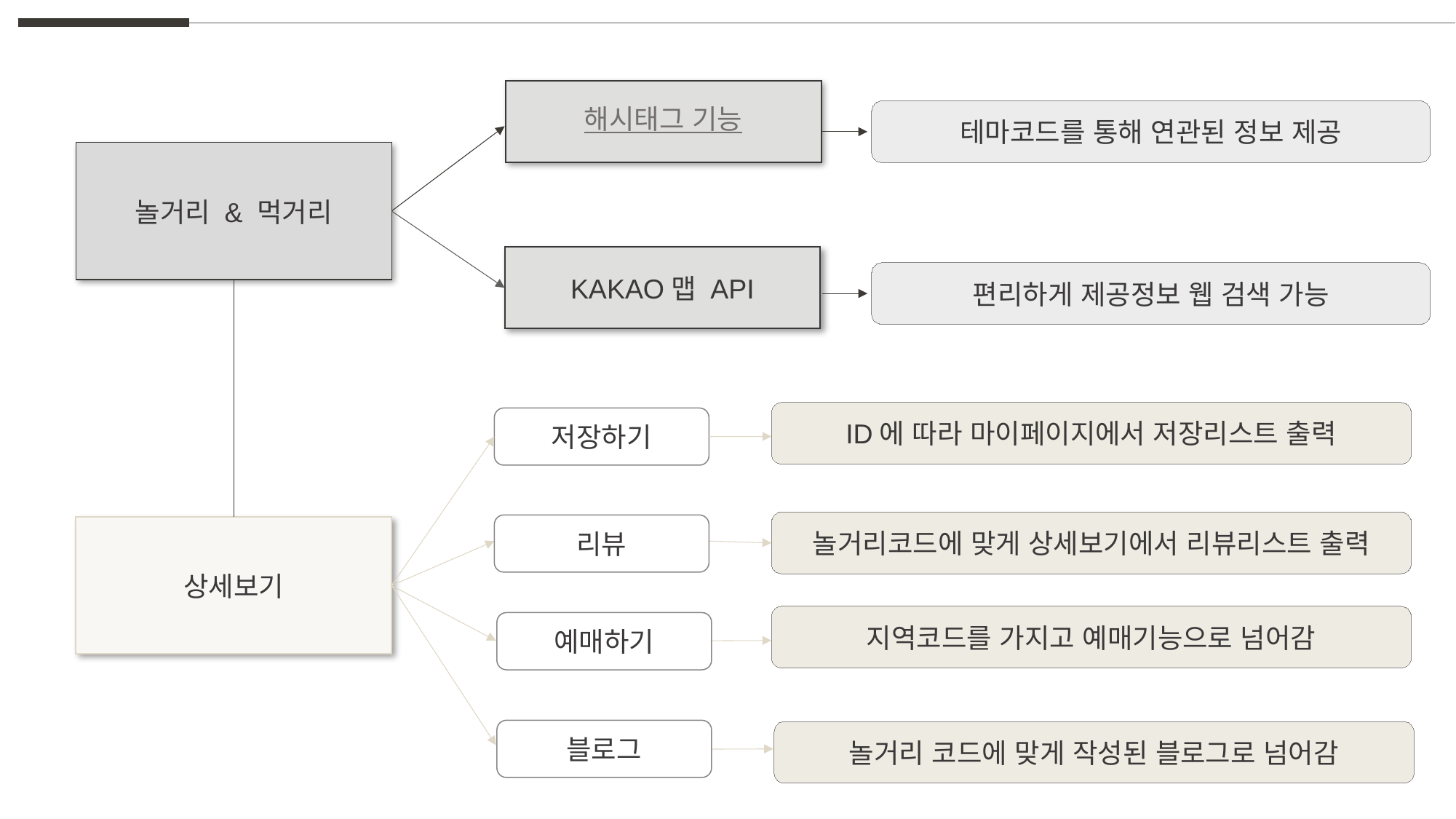

해시태그 기능
테마코드를 통해 연관된 정보 제공
놀거리 & 먹거리
KAKAO맵 API
편리하게 제공정보 웹 검색 가능
ID에 따라 마이페이지에서 저장리스트 출력
저장하기
놀거리코드에 맞게 상세보기에서 리뷰리스트 출력
리뷰
상세보기
지역코드를 가지고 예매기능으로 넘어감
예매하기
블로그
놀거리 코드에 맞게 작성된 블로그로 넘어감